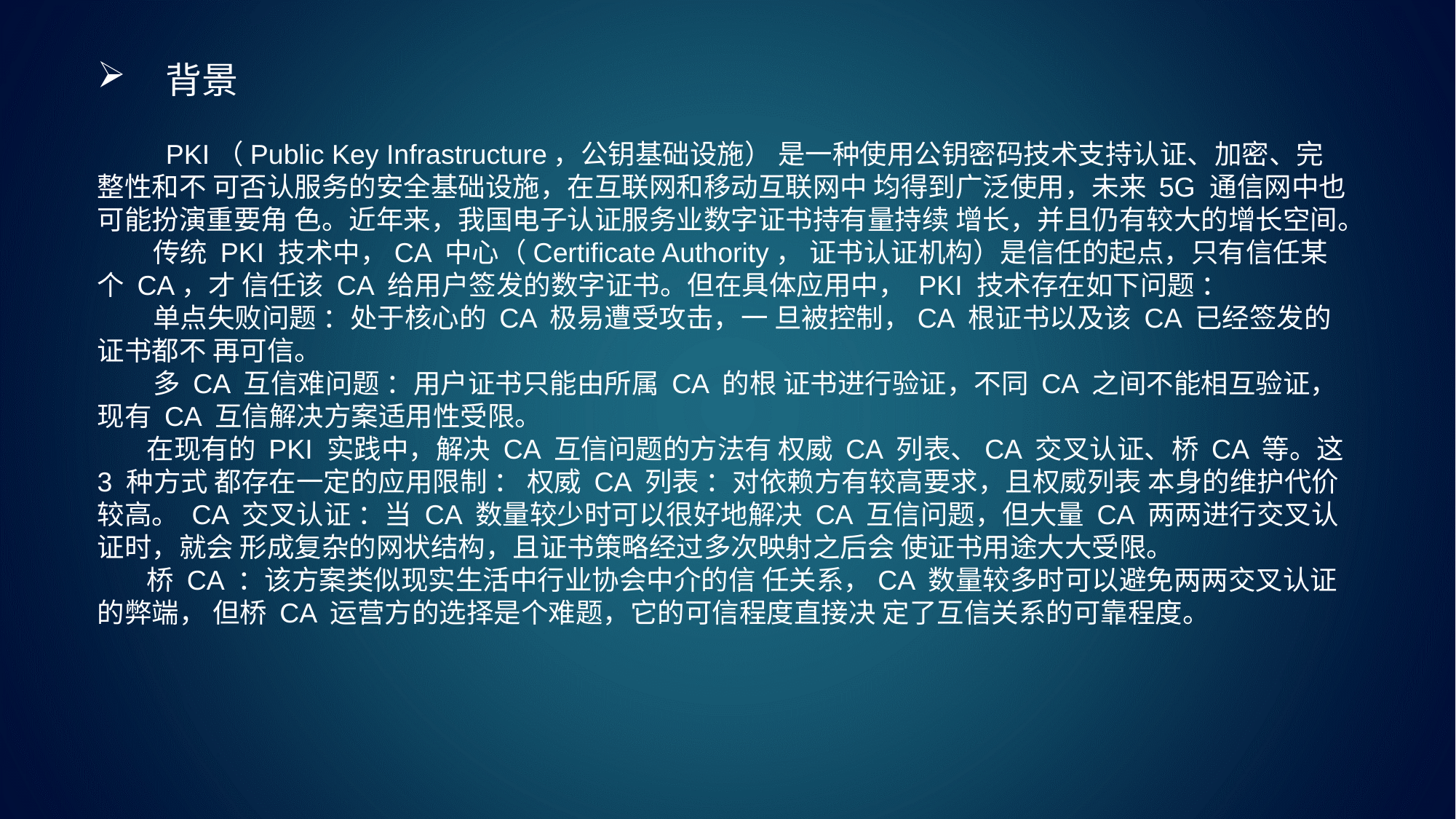

背景
         PKI（Public Key Infrastructure，公钥基础设施） 是一种使用公钥密码技术支持认证、加密、完整性和不 可否认服务的安全基础设施，在互联网和移动互联网中 均得到广泛使用，未来 5G 通信网中也可能扮演重要角 色。近年来，我国电子认证服务业数字证书持有量持续 增长，并且仍有较大的增长空间。
        传统 PKI 技术中，CA 中心（Certificate Authority， 证书认证机构）是信任的起点，只有信任某个 CA，才 信任该 CA 给用户签发的数字证书。但在具体应用中， PKI 技术存在如下问题 ：
        单点失败问题 ：处于核心的 CA 极易遭受攻击，一 旦被控制，CA 根证书以及该 CA 已经签发的证书都不 再可信。
        多 CA 互信难问题 ：用户证书只能由所属 CA 的根 证书进行验证，不同 CA 之间不能相互验证，现有 CA 互信解决方案适用性受限。
       在现有的 PKI 实践中，解决 CA 互信问题的方法有 权威 CA 列表、CA 交叉认证、桥 CA 等。这 3 种方式 都存在一定的应用限制 ： 权威 CA 列表 ：对依赖方有较高要求，且权威列表 本身的维护代价较高。 CA 交叉认证 ：当 CA 数量较少时可以很好地解决 CA 互信问题，但大量 CA 两两进行交叉认证时，就会 形成复杂的网状结构，且证书策略经过多次映射之后会 使证书用途大大受限。
       桥 CA ：该方案类似现实生活中行业协会中介的信 任关系，CA 数量较多时可以避免两两交叉认证的弊端， 但桥 CA 运营方的选择是个难题，它的可信程度直接决 定了互信关系的可靠程度。